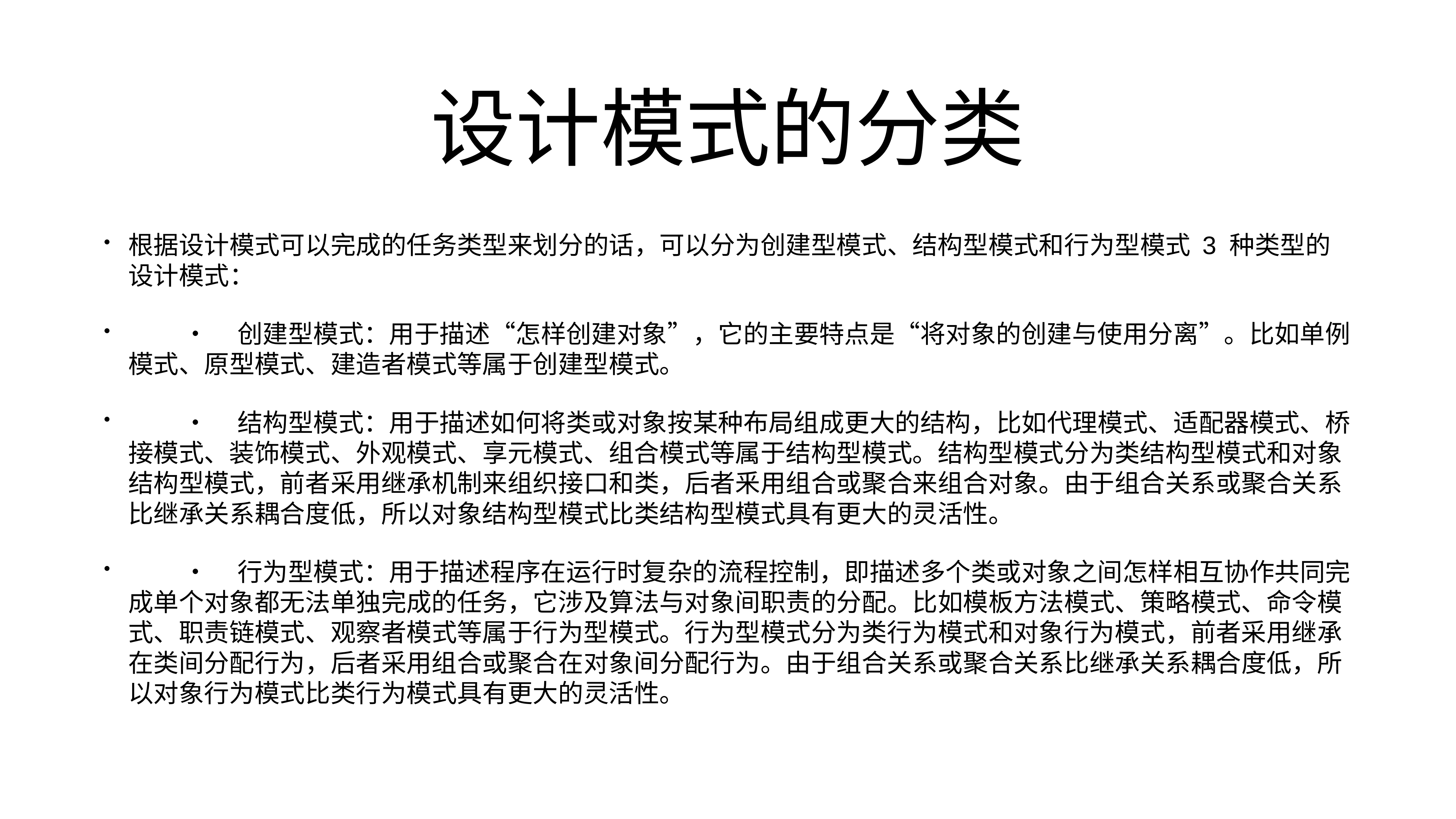

# 设计模式的分类
根据设计模式可以完成的任务类型来划分的话，可以分为创建型模式、结构型模式和行为型模式 3 种类型的设计模式：
	•	创建型模式：用于描述“怎样创建对象”，它的主要特点是“将对象的创建与使用分离”。比如单例模式、原型模式、建造者模式等属于创建型模式。
	•	结构型模式：用于描述如何将类或对象按某种布局组成更大的结构，比如代理模式、适配器模式、桥接模式、装饰模式、外观模式、享元模式、组合模式等属于结构型模式。结构型模式分为类结构型模式和对象结构型模式，前者采用继承机制来组织接口和类，后者釆用组合或聚合来组合对象。由于组合关系或聚合关系比继承关系耦合度低，所以对象结构型模式比类结构型模式具有更大的灵活性。
	•	行为型模式：用于描述程序在运行时复杂的流程控制，即描述多个类或对象之间怎样相互协作共同完成单个对象都无法单独完成的任务，它涉及算法与对象间职责的分配。比如模板方法模式、策略模式、命令模式、职责链模式、观察者模式等属于行为型模式。行为型模式分为类行为模式和对象行为模式，前者采用继承在类间分配行为，后者采用组合或聚合在对象间分配行为。由于组合关系或聚合关系比继承关系耦合度低，所以对象行为模式比类行为模式具有更大的灵活性。